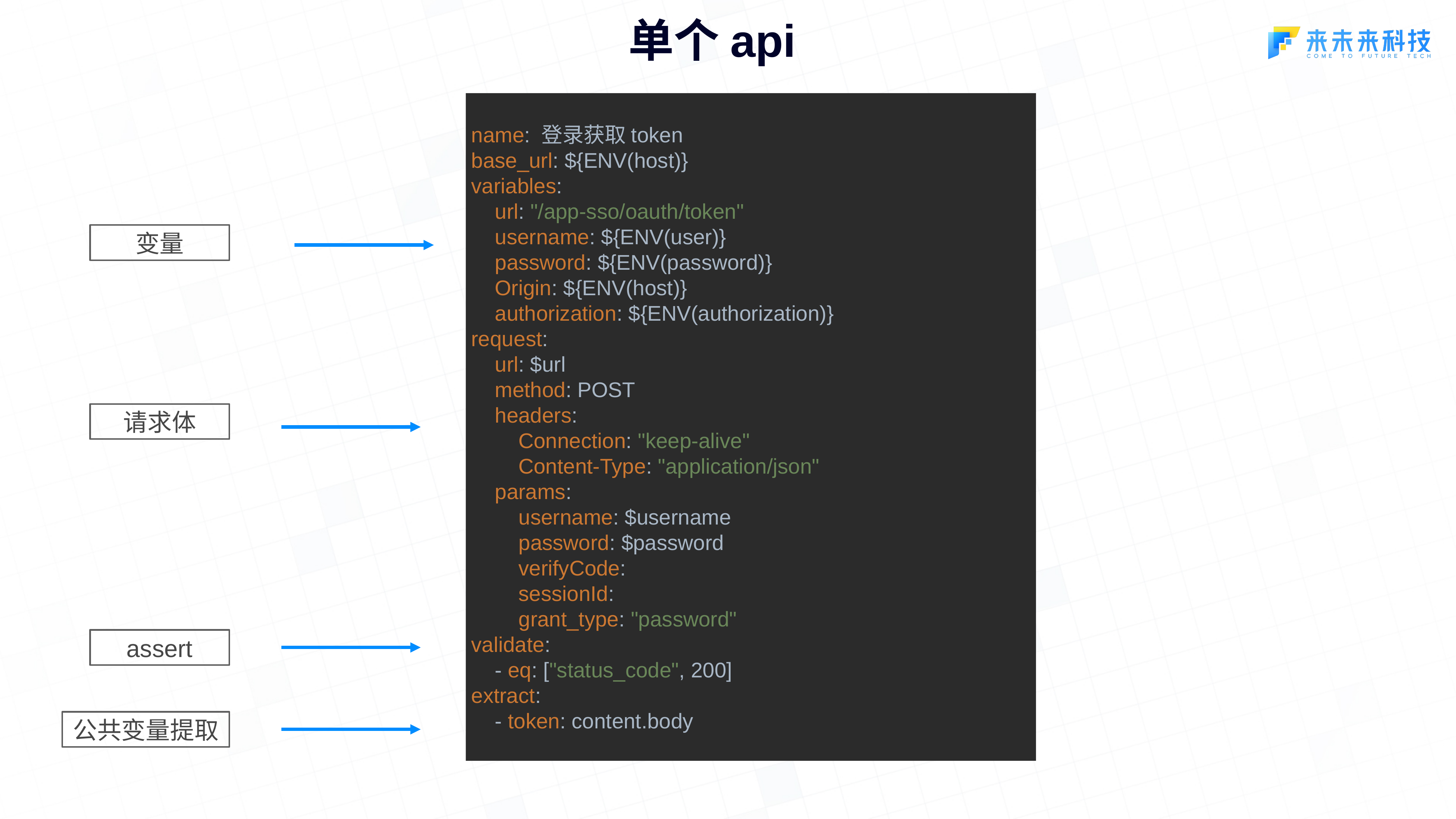

单个api

name: 登录获取token
base_url: ${ENV(host)}
variables:
    url: "/app-sso/oauth/token"
    username: ${ENV(user)}
    password: ${ENV(password)}
    Origin: ${ENV(host)}
    authorization: ${ENV(authorization)}
request:
    url: $url
    method: POST
    headers:
        Connection: "keep-alive"
        Content-Type: "application/json"
    params:
        username: $username
        password: $password
        verifyCode:
        sessionId:
        grant_type: "password"
validate:
    - eq: ["status_code", 200]
extract:
    - token: content.body

变量
请求体
assert
公共变量提取